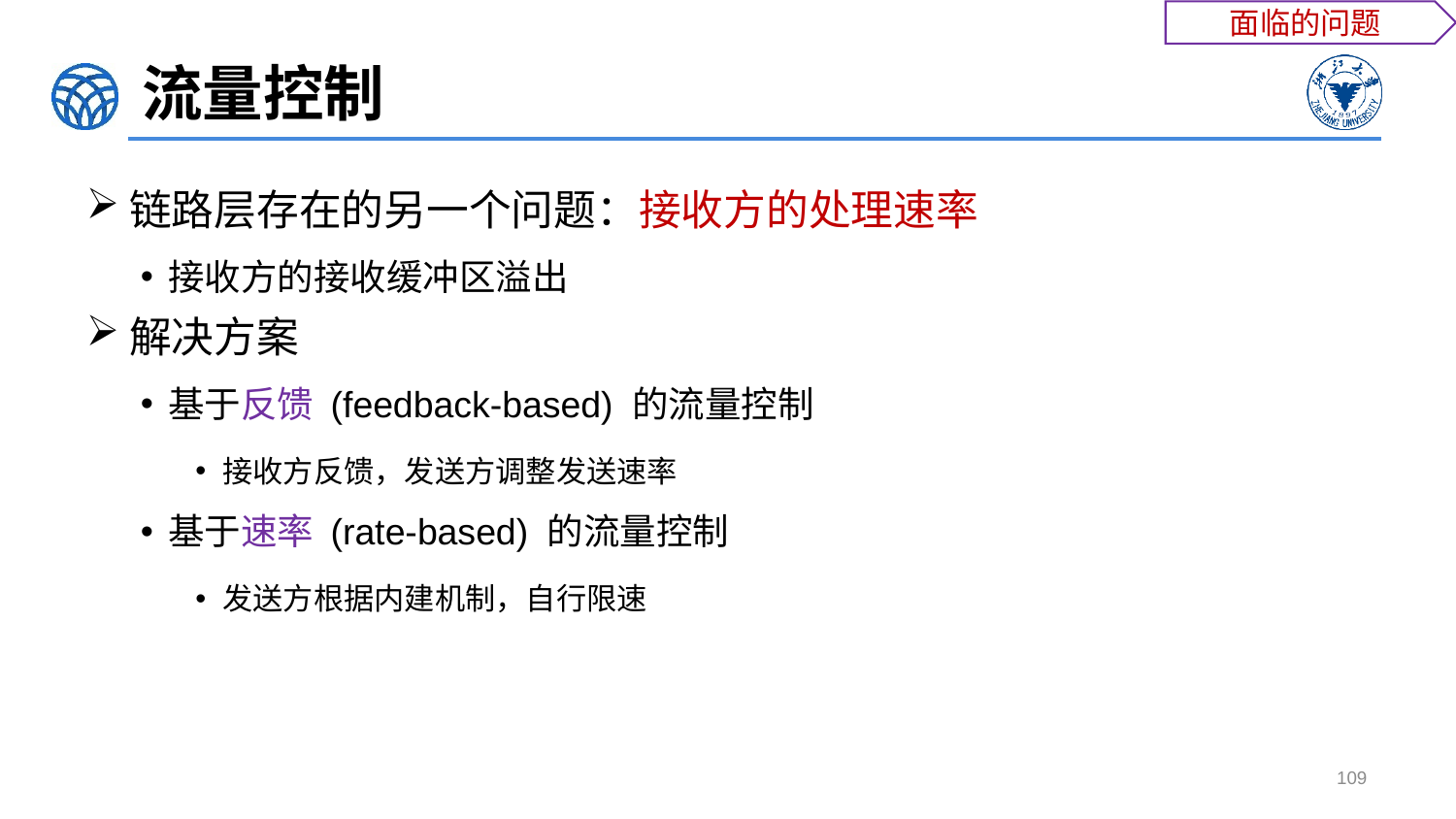

面临的问题
# 流量控制
链路层存在的另一个问题：接收方的处理速率
接收方的接收缓冲区溢出
解决方案
基于反馈 (feedback-based) 的流量控制
接收方反馈，发送方调整发送速率
基于速率 (rate-based) 的流量控制
发送方根据内建机制，自行限速
109